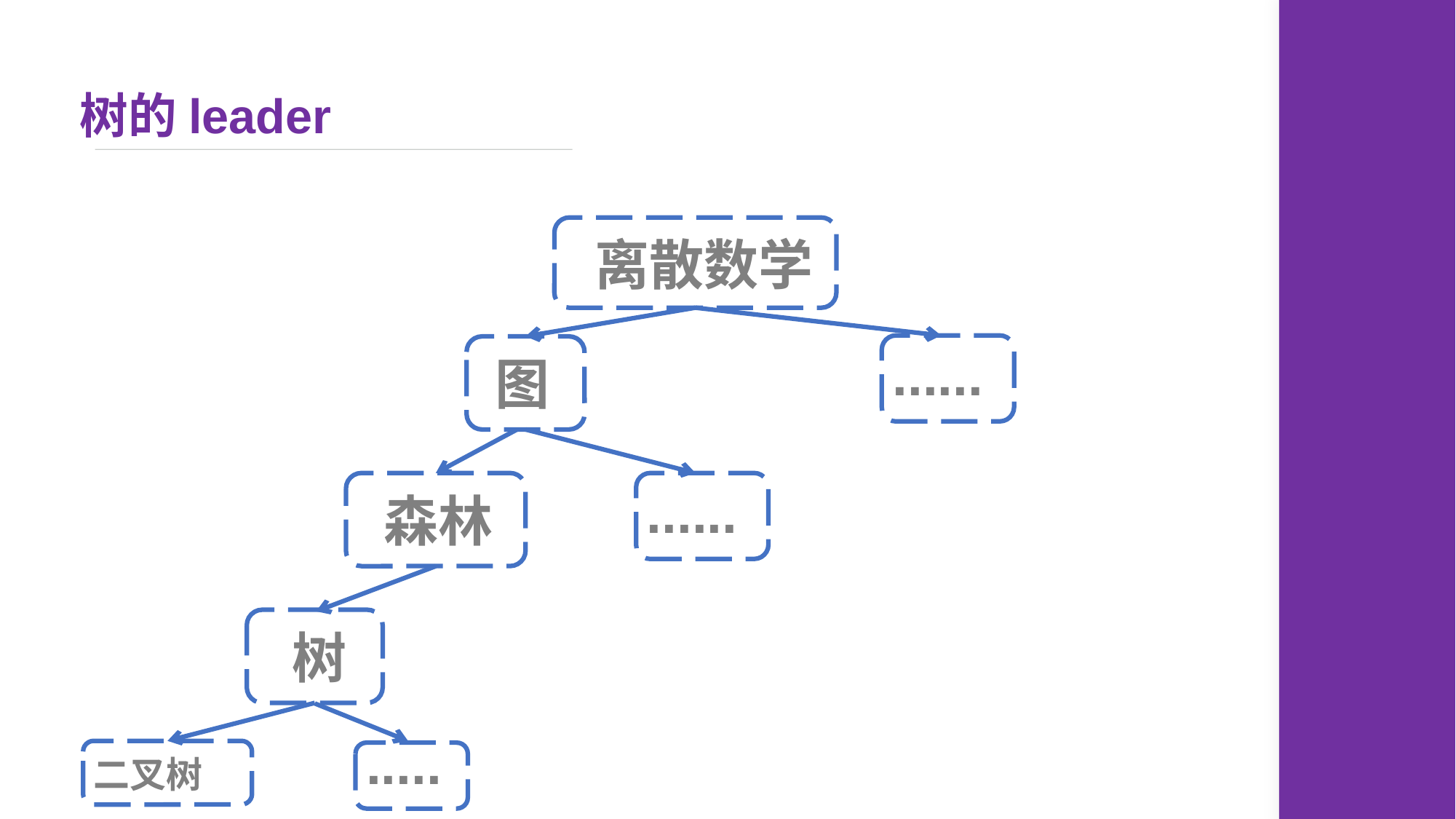

树的leader

离散数学

......

图

......

森林

树
......

二叉树